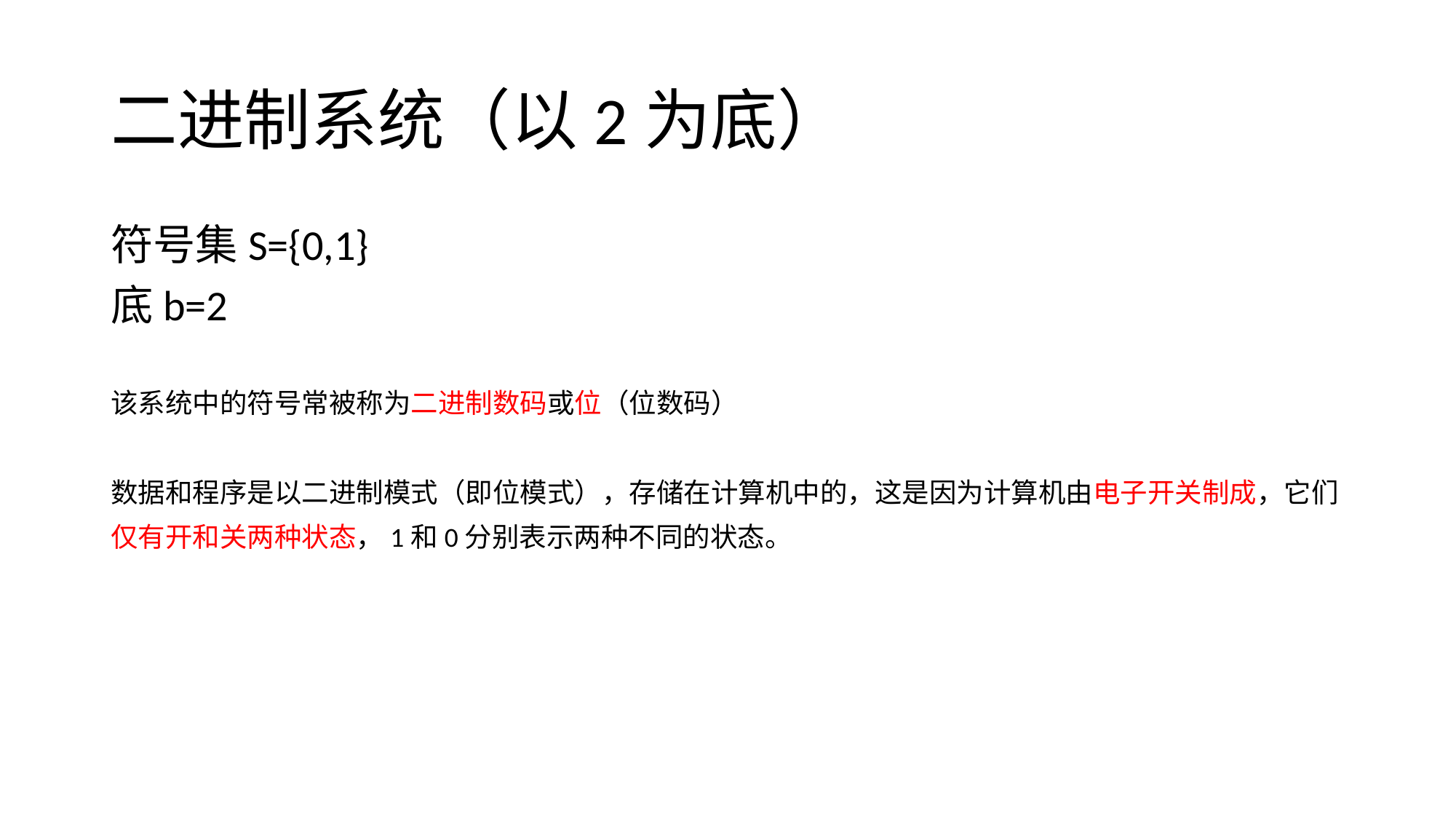

# 二进制系统（以2为底）
符号集S={0,1}
底b=2

该系统中的符号常被称为二进制数码或位（位数码）

数据和程序是以二进制模式（即位模式），存储在计算机中的，这是因为计算机由电子开关制成，它们
仅有开和关两种状态，1和0分别表示两种不同的状态。